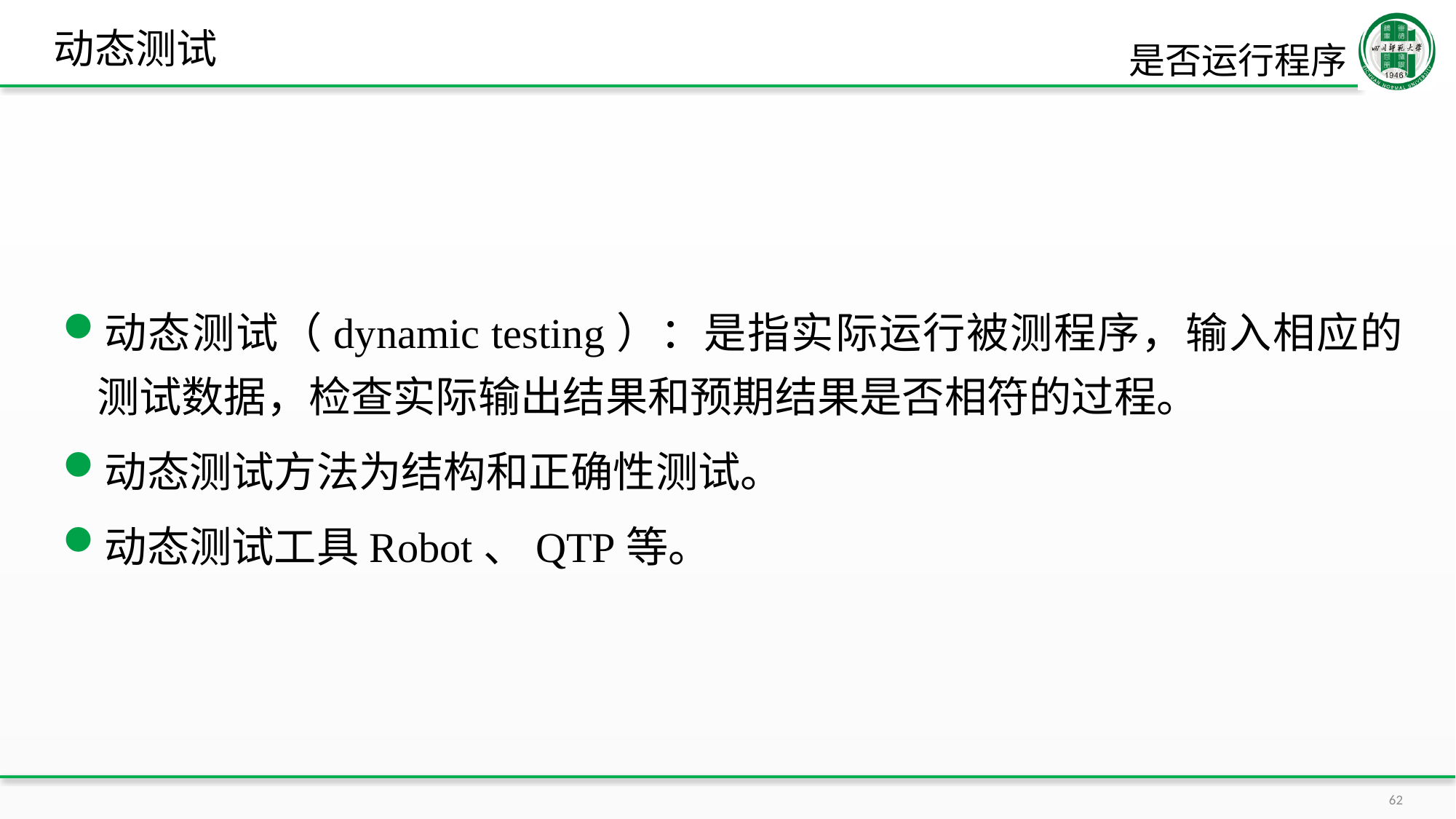

# 动态测试
是否运行程序
动态测试（dynamic testing）：是指实际运行被测程序，输入相应的测试数据，检查实际输出结果和预期结果是否相符的过程。
动态测试方法为结构和正确性测试。
动态测试工具Robot、QTP等。
62